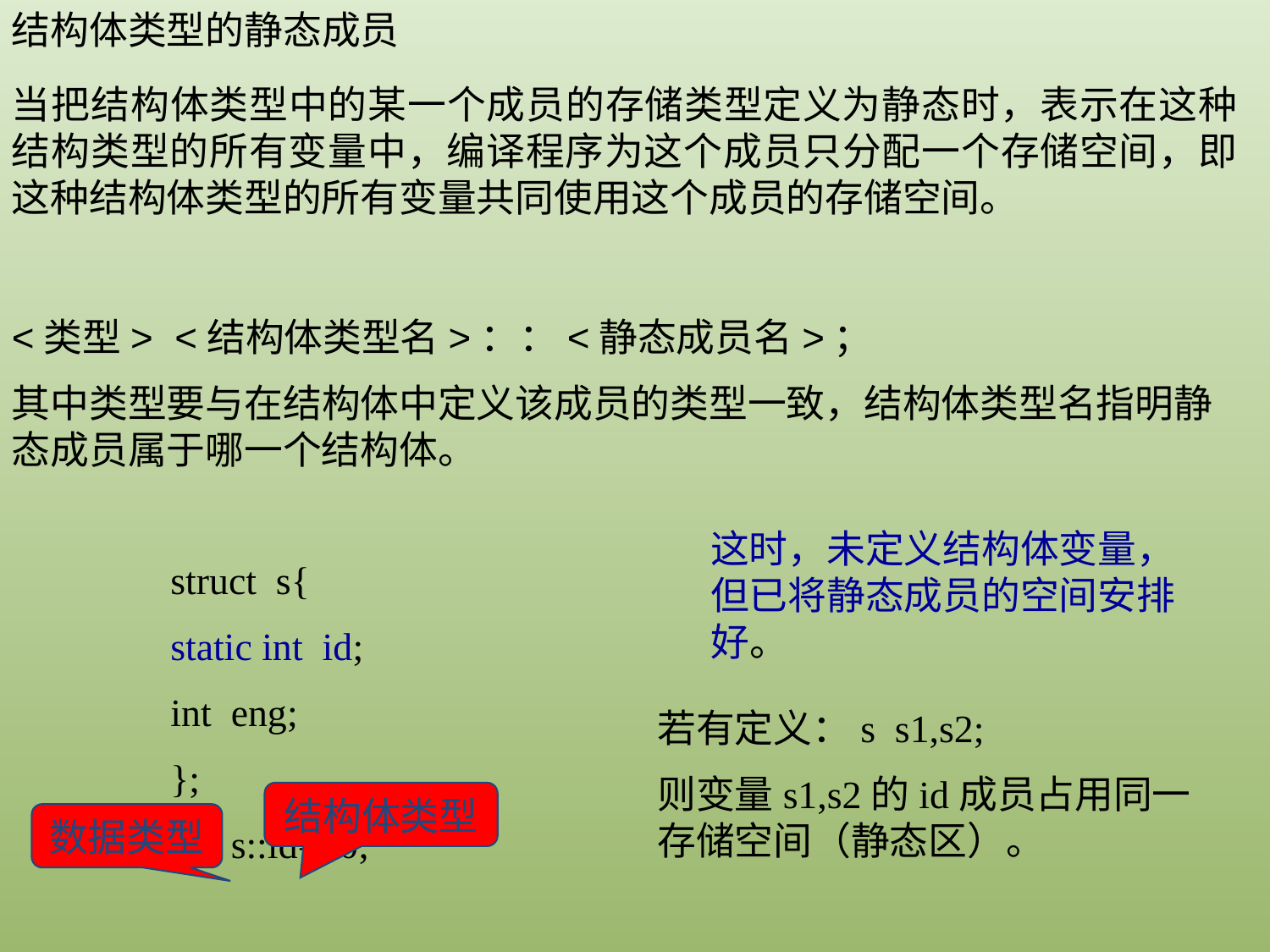

结构体类型的静态成员
当把结构体类型中的某一个成员的存储类型定义为静态时，表示在这种结构类型的所有变量中，编译程序为这个成员只分配一个存储空间，即这种结构体类型的所有变量共同使用这个成员的存储空间。
<类型>  <结构体类型名>：：<静态成员名>；
其中类型要与在结构体中定义该成员的类型一致，结构体类型名指明静态成员属于哪一个结构体。
这时，未定义结构体变量，但已将静态成员的空间安排好。
struct  s{
static int  id;
int  eng;
};
int  s::id=50;
若有定义：s  s1,s2;
则变量s1,s2的id成员占用同一存储空间（静态区）。
结构体类型
数据类型
400